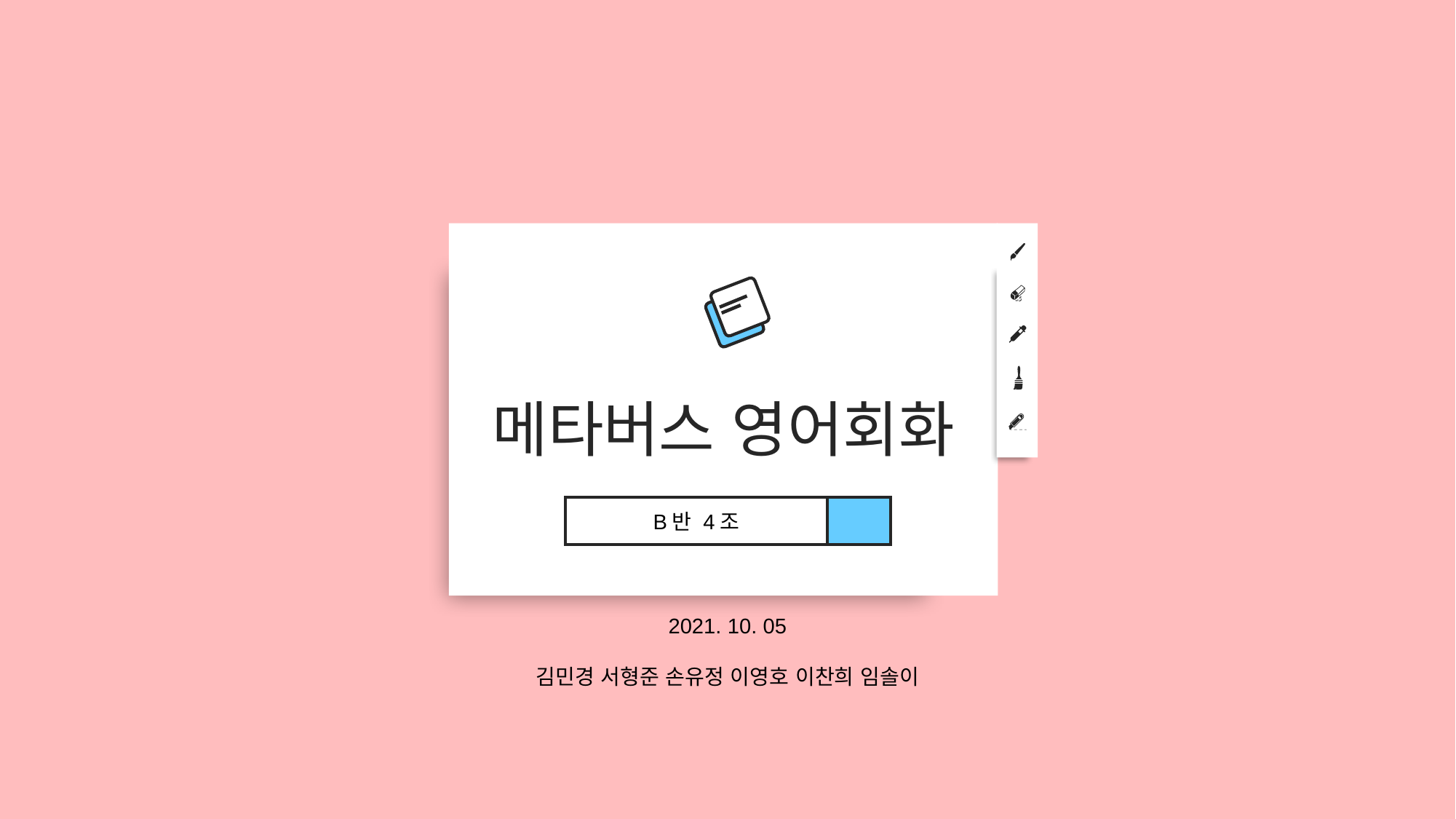

메타버스 영어회화

B반 4조

2021. 10. 05

김민경 서형준 손유정 이영호 이찬희 임솔이